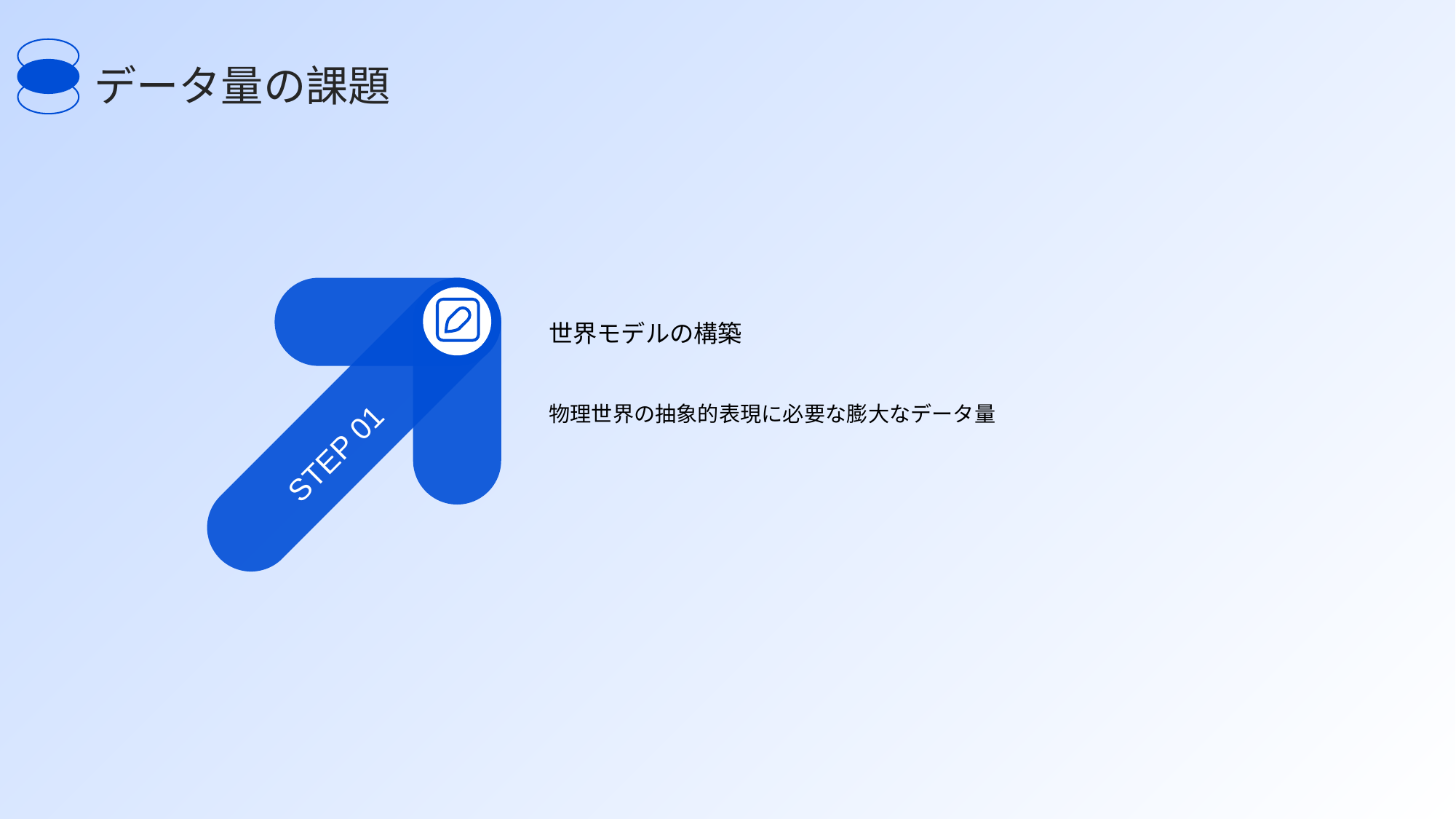

データ量の課題
世界モデルの構築

物理世界の抽象的表現に必要な膨大なデータ量
STEP 01